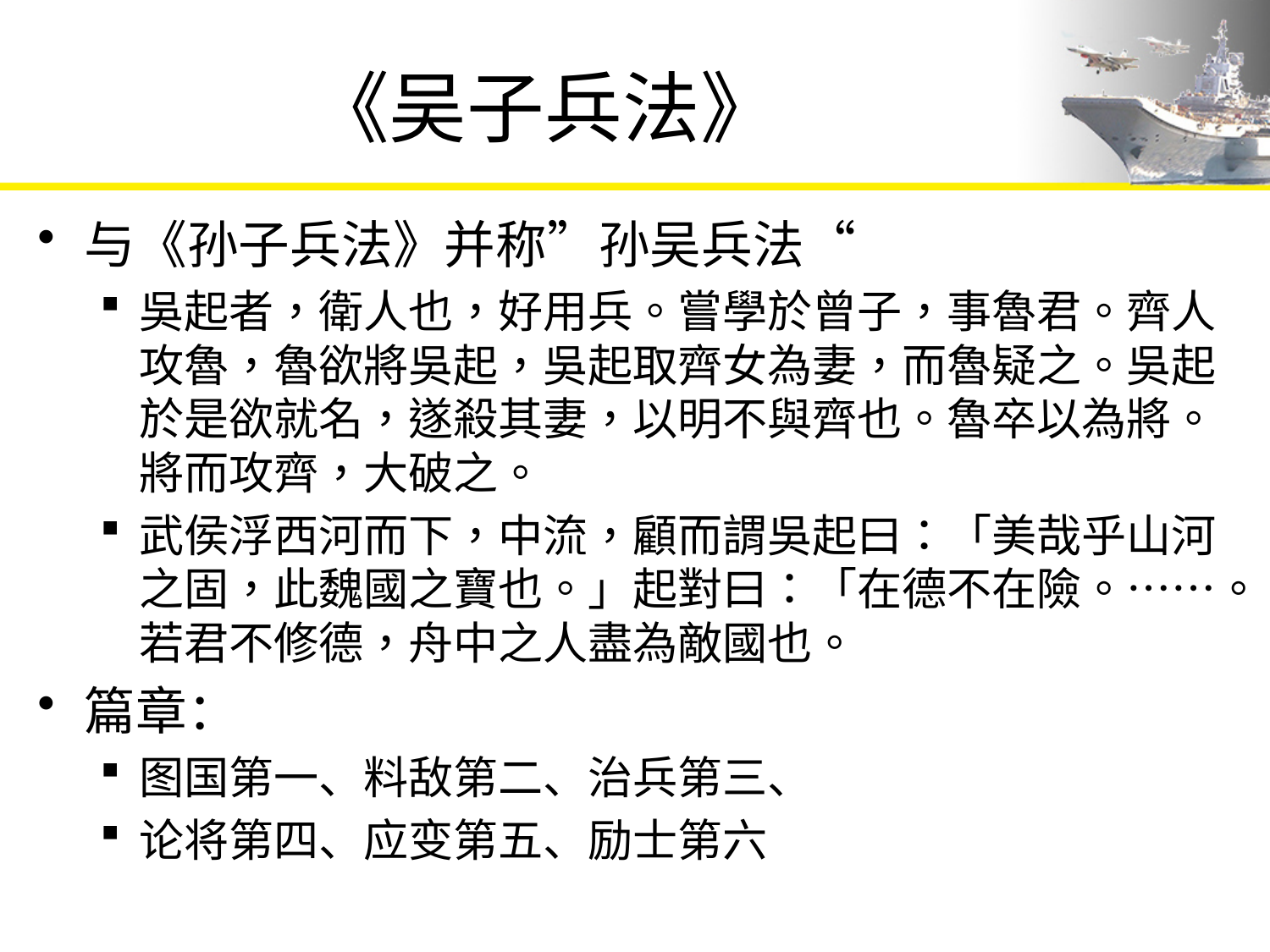

# 《吴子兵法》
与《孙子兵法》并称”孙吴兵法“
吳起者，衛人也，好用兵。嘗學於曾子，事魯君。齊人攻魯，魯欲將吳起，吳起取齊女為妻，而魯疑之。吳起於是欲就名，遂殺其妻，以明不與齊也。魯卒以為將。將而攻齊，大破之。
武侯浮西河而下，中流，顧而謂吳起曰：「美哉乎山河之固，此魏國之寶也。」起對曰：「在德不在險。……。若君不修德，舟中之人盡為敵國也。
篇章：
图国第一、料敌第二、治兵第三、
论将第四、应变第五、励士第六